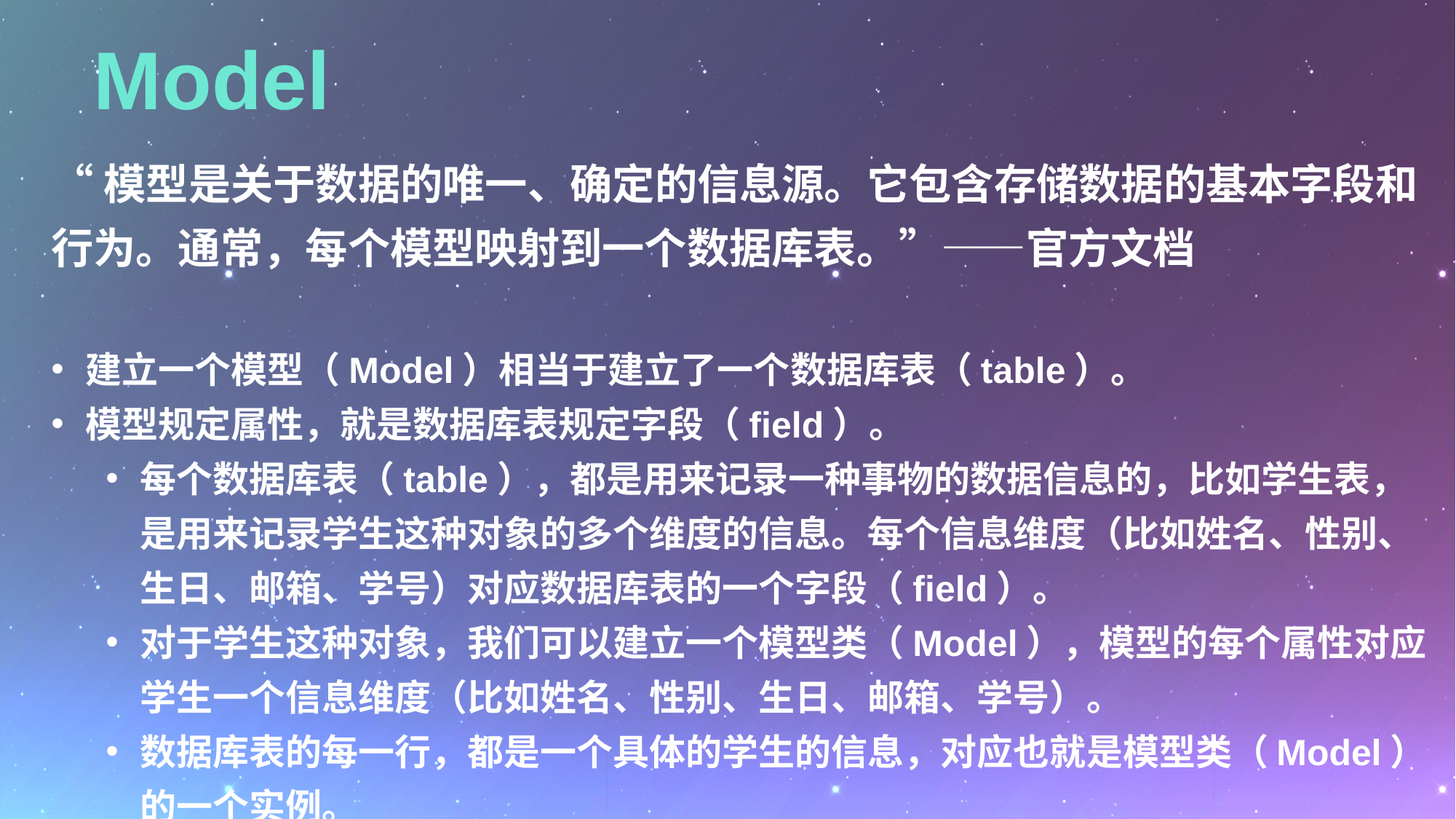

Model
“模型是关于数据的唯一、确定的信息源。它包含存储数据的基本字段和行为。通常，每个模型映射到一个数据库表。”——官方文档

建立一个模型（Model）相当于建立了一个数据库表（table）。
模型规定属性，就是数据库表规定字段（field）。
每个数据库表（table），都是用来记录一种事物的数据信息的，比如学生表，是用来记录学生这种对象的多个维度的信息。每个信息维度（比如姓名、性别、生日、邮箱、学号）对应数据库表的一个字段（field）。
对于学生这种对象，我们可以建立一个模型类（Model），模型的每个属性对应学生一个信息维度（比如姓名、性别、生日、邮箱、学号）。
数据库表的每一行，都是一个具体的学生的信息，对应也就是模型类（Model）的一个实例。